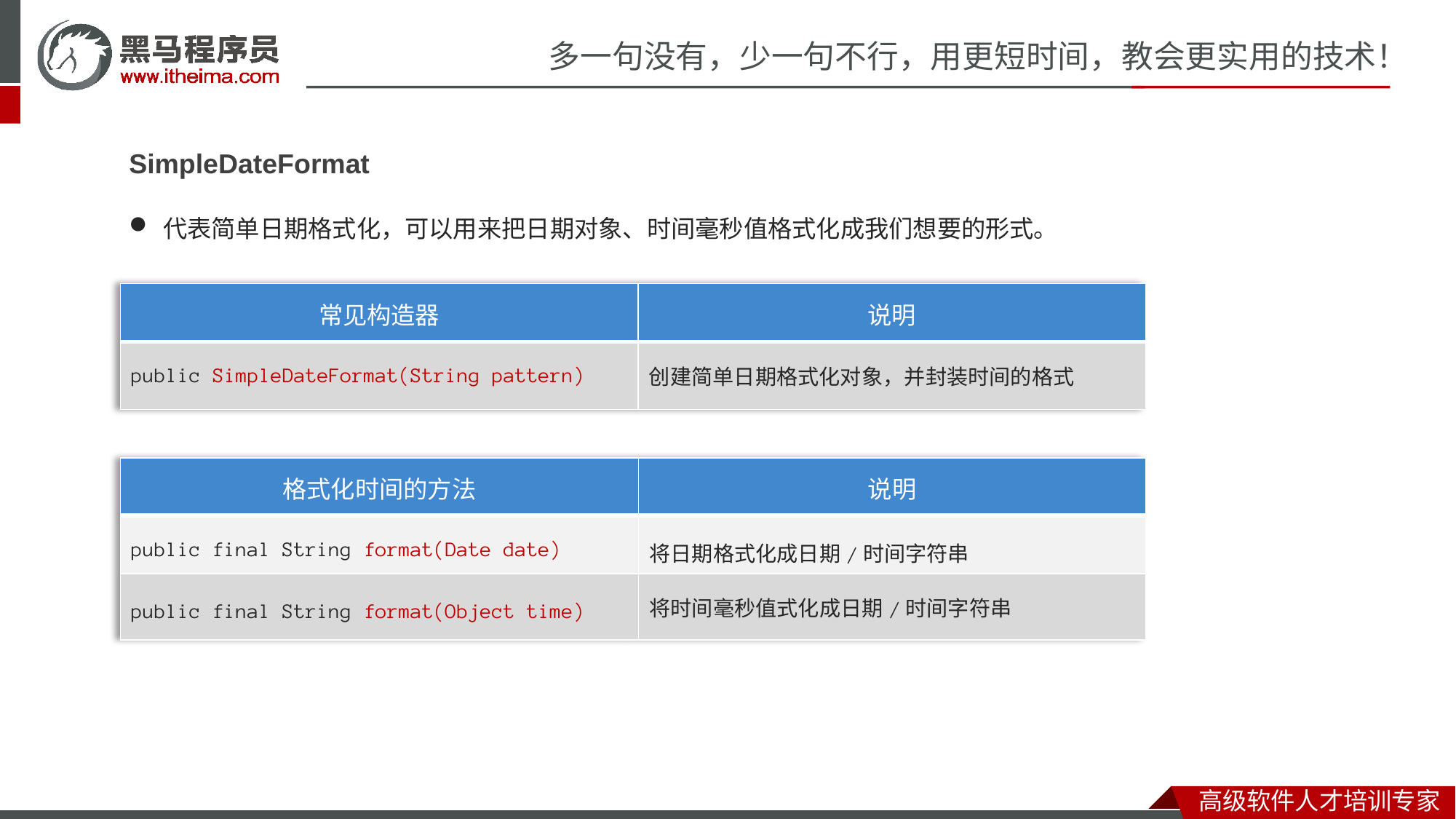

SimpleDateFormat
代表简单日期格式化，可以用来把日期对象、时间毫秒值格式化成我们想要的形式。
| 常见构造器 | 说明 |
| --- | --- |
| public SimpleDateFormat​(String pattern) | 创建简单日期格式化对象，并封装时间的格式 |
| 格式化时间的方法 | 说明 |
| --- | --- |
| public final String format(Date date) | 将日期格式化成日期/时间字符串 |
| public final String format(Object time) | 将时间毫秒值式化成日期/时间字符串 |